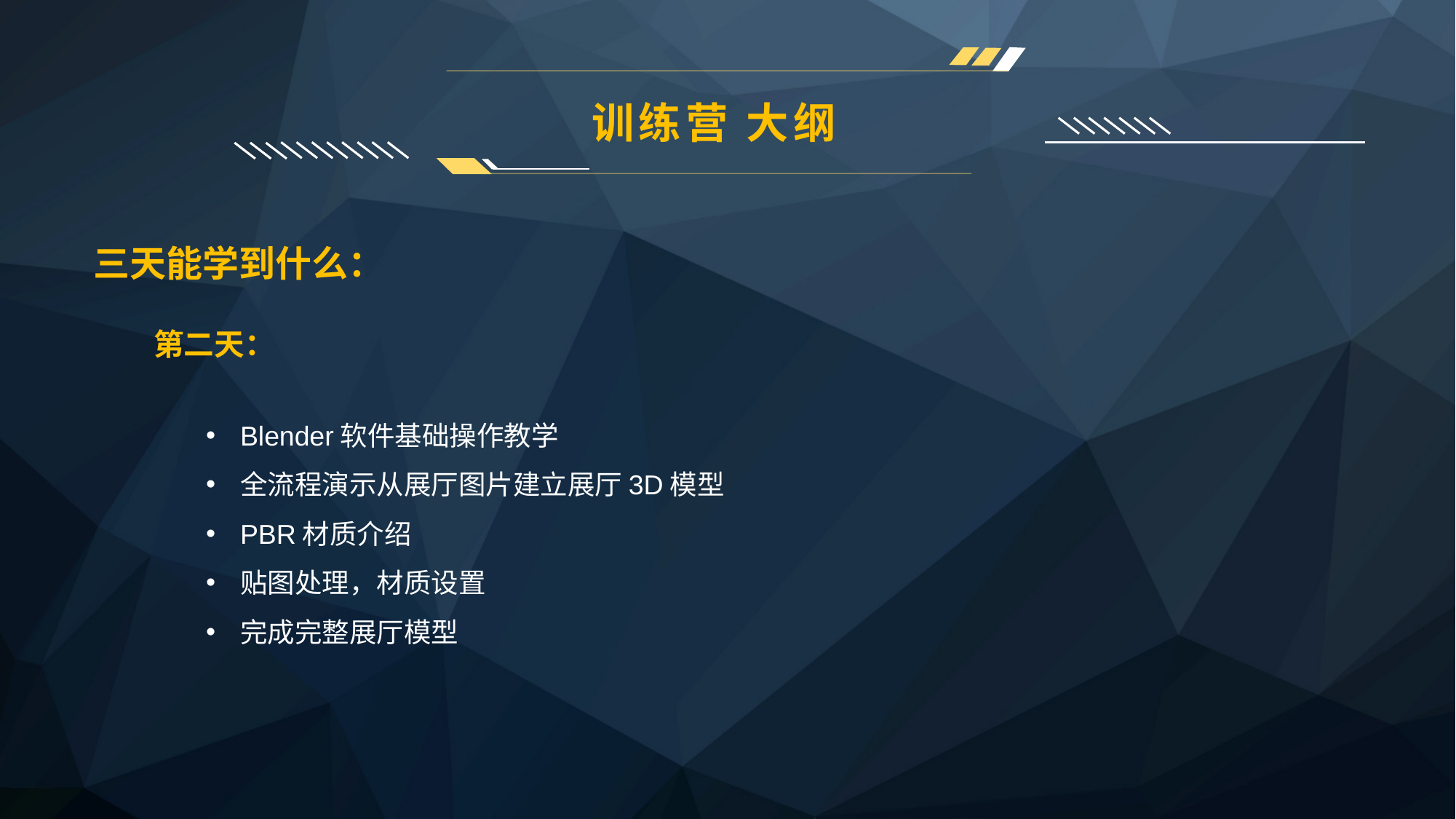

训练营 大纲

三天能学到什么：
第二天：
Blender软件基础操作教学
全流程演示从展厅图片建立展厅3D模型
PBR材质介绍
贴图处理，材质设置
完成完整展厅模型